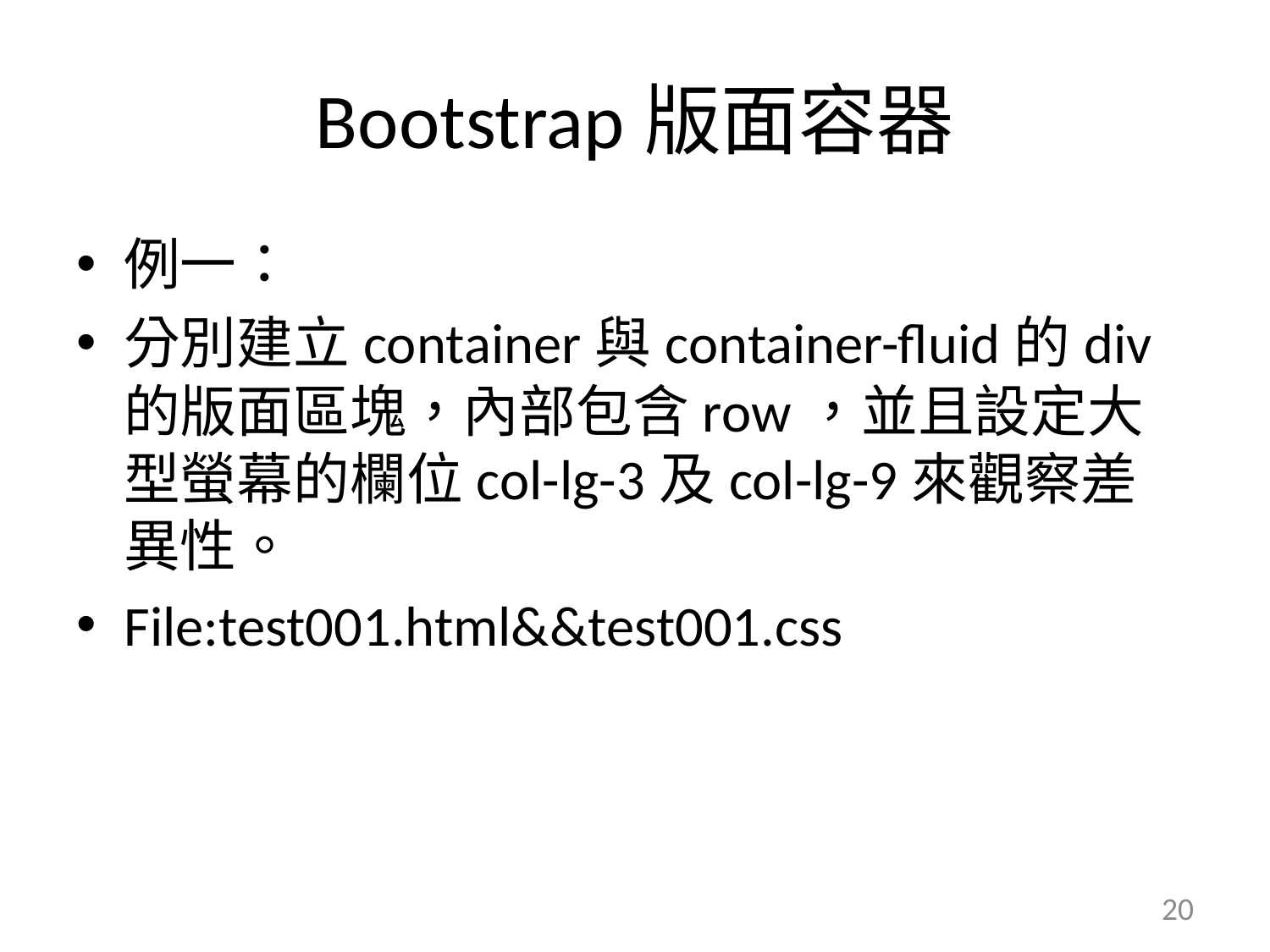

# Bootstrap版面容器
例一：
分別建立container與container-fluid的div的版面區塊，內部包含row，並且設定大型螢幕的欄位col-lg-3及col-lg-9來觀察差異性。
File:test001.html&&test001.css
20